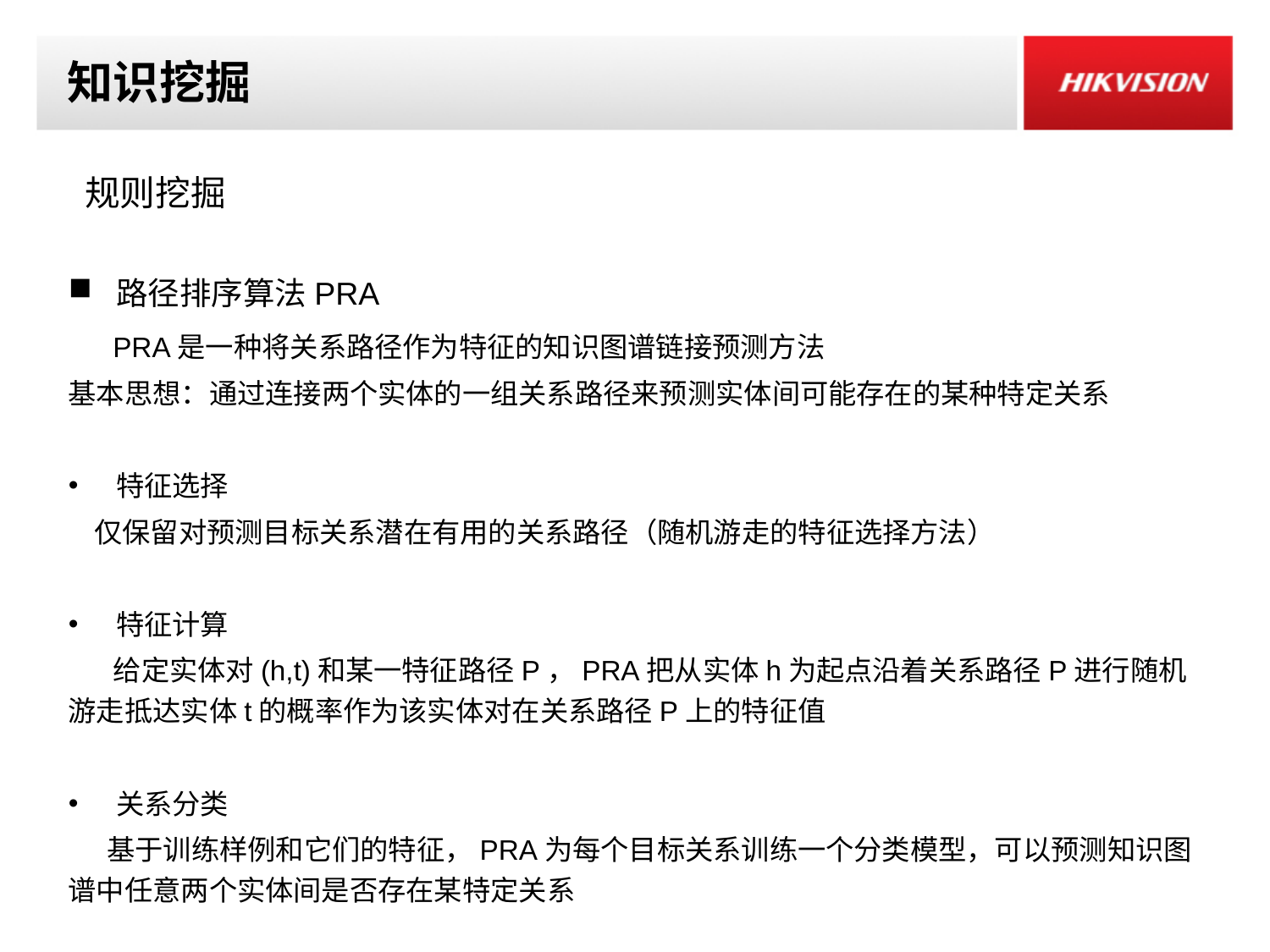

# 知识挖掘
 规则挖掘

路径排序算法PRA
     PRA是一种将关系路径作为特征的知识图谱链接预测方法
基本思想：通过连接两个实体的一组关系路径来预测实体间可能存在的某种特定关系

特征选择
   仅保留对预测目标关系潜在有用的关系路径（随机游走的特征选择方法）

特征计算
      给定实体对(h,t)和某一特征路径P，PRA把从实体h为起点沿着关系路径P进行随机游走抵达实体t的概率作为该实体对在关系路径P上的特征值

关系分类
     基于训练样例和它们的特征，PRA为每个目标关系训练一个分类模型，可以预测知识图谱中任意两个实体间是否存在某特定关系